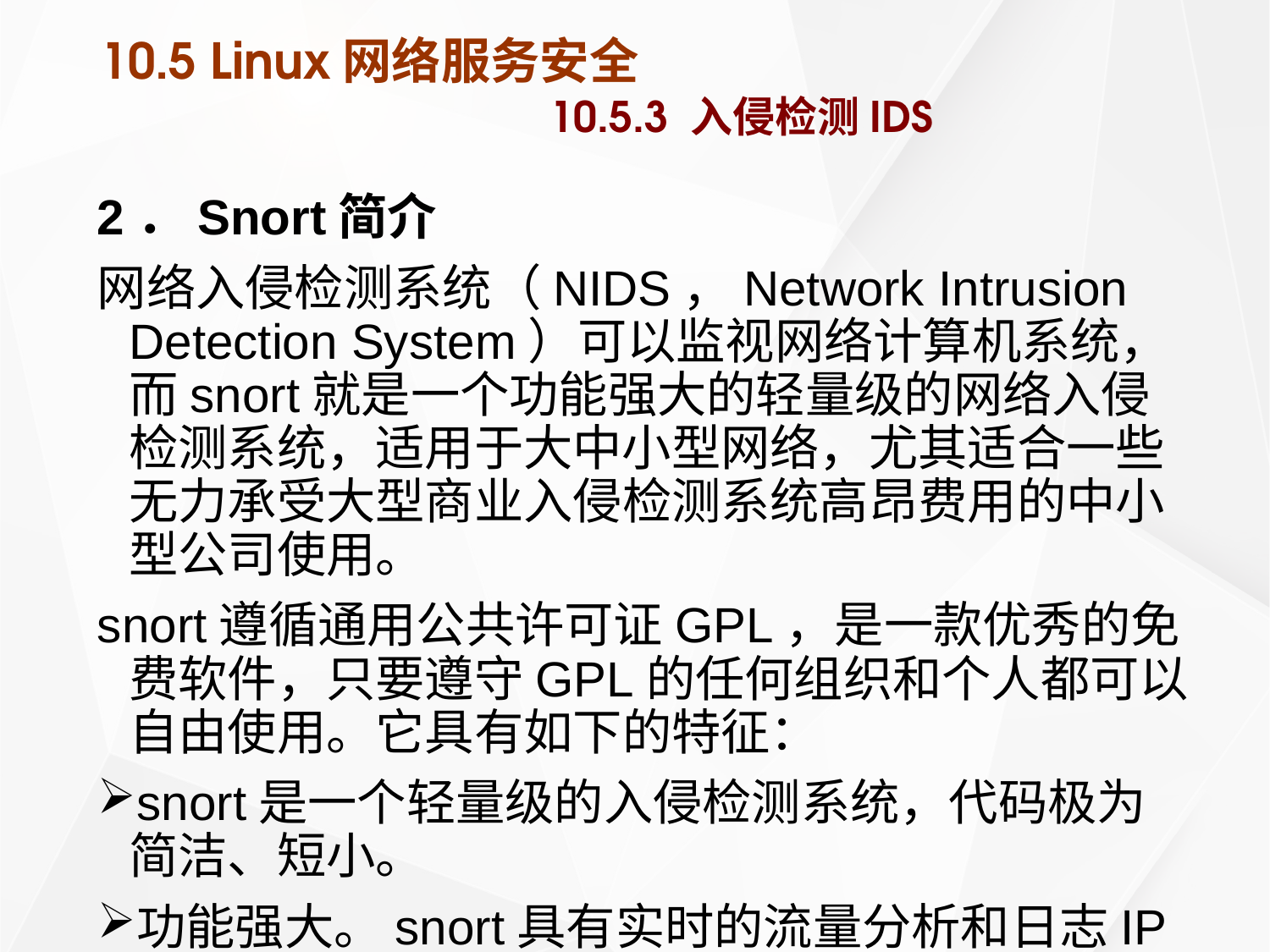

# 10.5 Linux网络服务安全 10.5.3 入侵检测IDS
2．Snort简介
网络入侵检测系统（NIDS，Network Intrusion Detection System）可以监视网络计算机系统，而snort就是一个功能强大的轻量级的网络入侵检测系统，适用于大中小型网络，尤其适合一些无力承受大型商业入侵检测系统高昂费用的中小型公司使用。
snort遵循通用公共许可证GPL，是一款优秀的免费软件，只要遵守GPL的任何组织和个人都可以自由使用。它具有如下的特征：
snort是一个轻量级的入侵检测系统，代码极为简洁、短小。
功能强大。snort具有实时的流量分析和日志IP网络数据包的能力，能够快速地检测网络攻击，及时发出警报，并且其警报机制非常丰富。